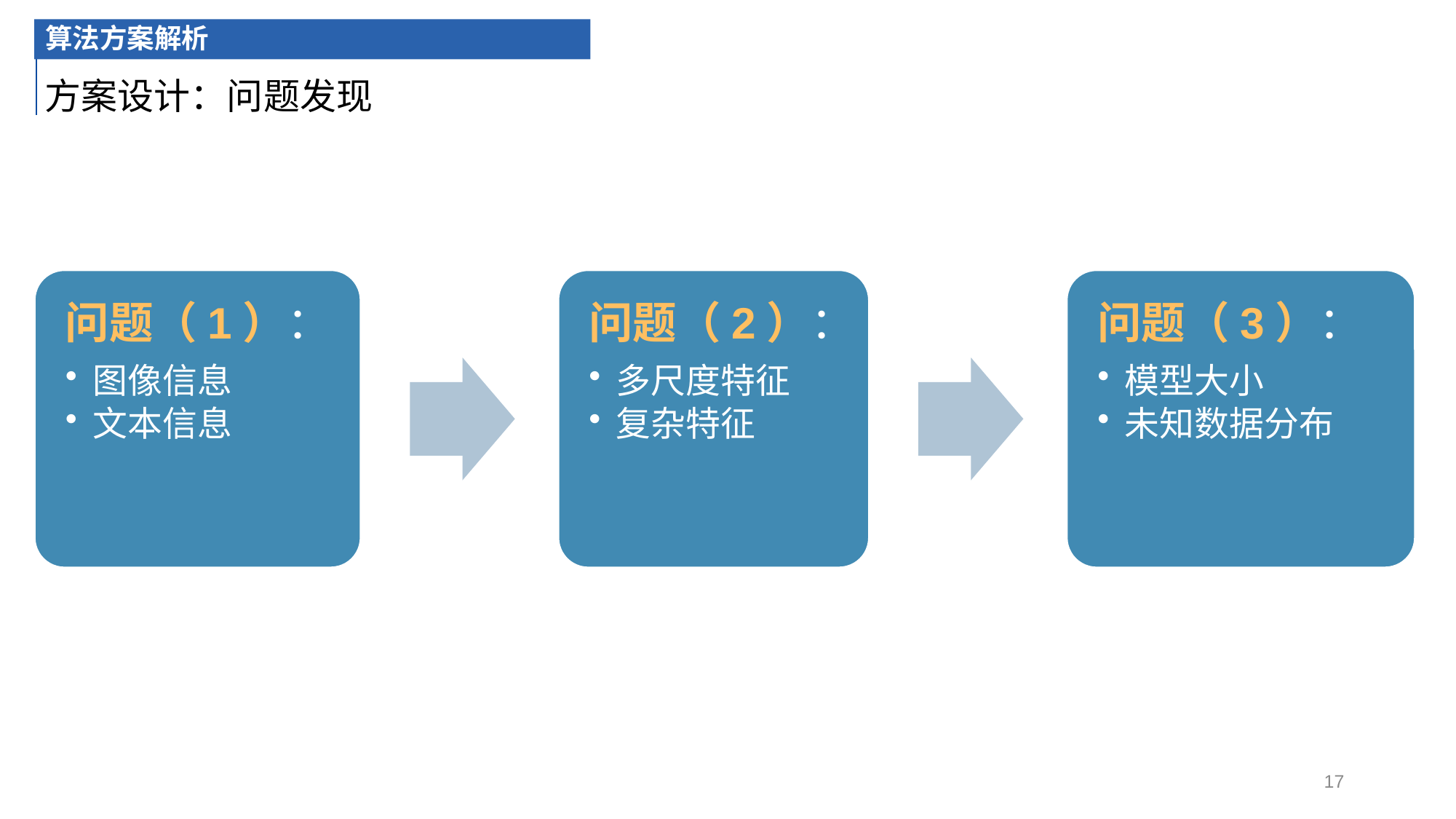

算法方案解析
方案设计：问题发现
问题（1）：
图像信息
文本信息

问题（2）：
多尺度特征
复杂特征

问题（3）：
模型大小
未知数据分布
17